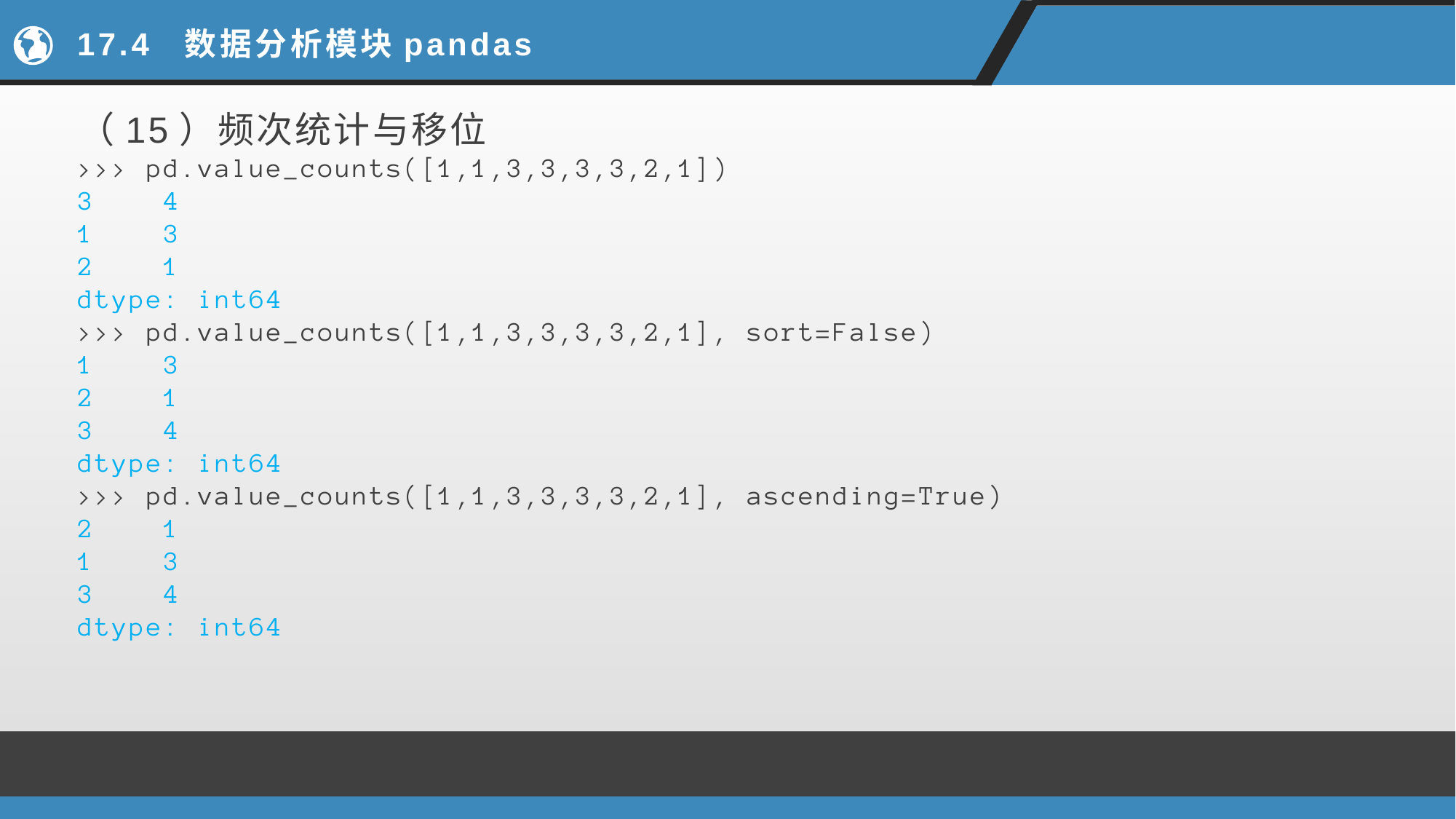

# 17.4  数据分析模块pandas

（15）频次统计与移位
>>> pd.value_counts([1,1,3,3,3,3,2,1])
3    4
1    3
2    1
dtype: int64
>>> pd.value_counts([1,1,3,3,3,3,2,1], sort=False)
1    3
2    1
3    4
dtype: int64
>>> pd.value_counts([1,1,3,3,3,3,2,1], ascending=True)
2    1
1    3
3    4
dtype: int64